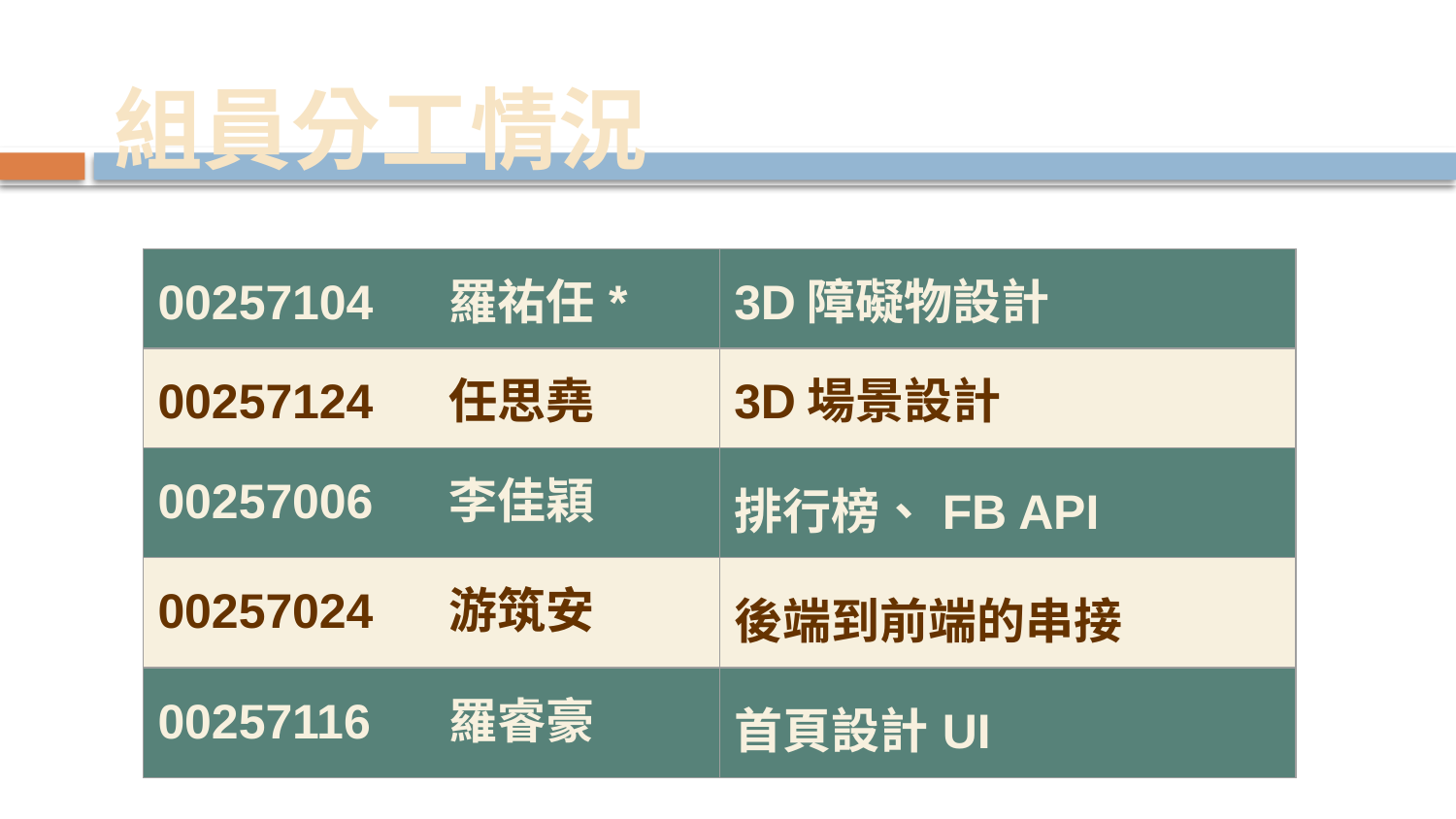

# 組員分工情況

| 00257104 羅祐任\* | 3D障礙物設計 |
| --- | --- |
| 00257124 任思堯 | 3D場景設計 |
| 00257006 李佳穎 | 排行榜、FB API |
| 00257024 游筑安 | 後端到前端的串接 |
| 00257116 羅睿豪 | 首頁設計UI |